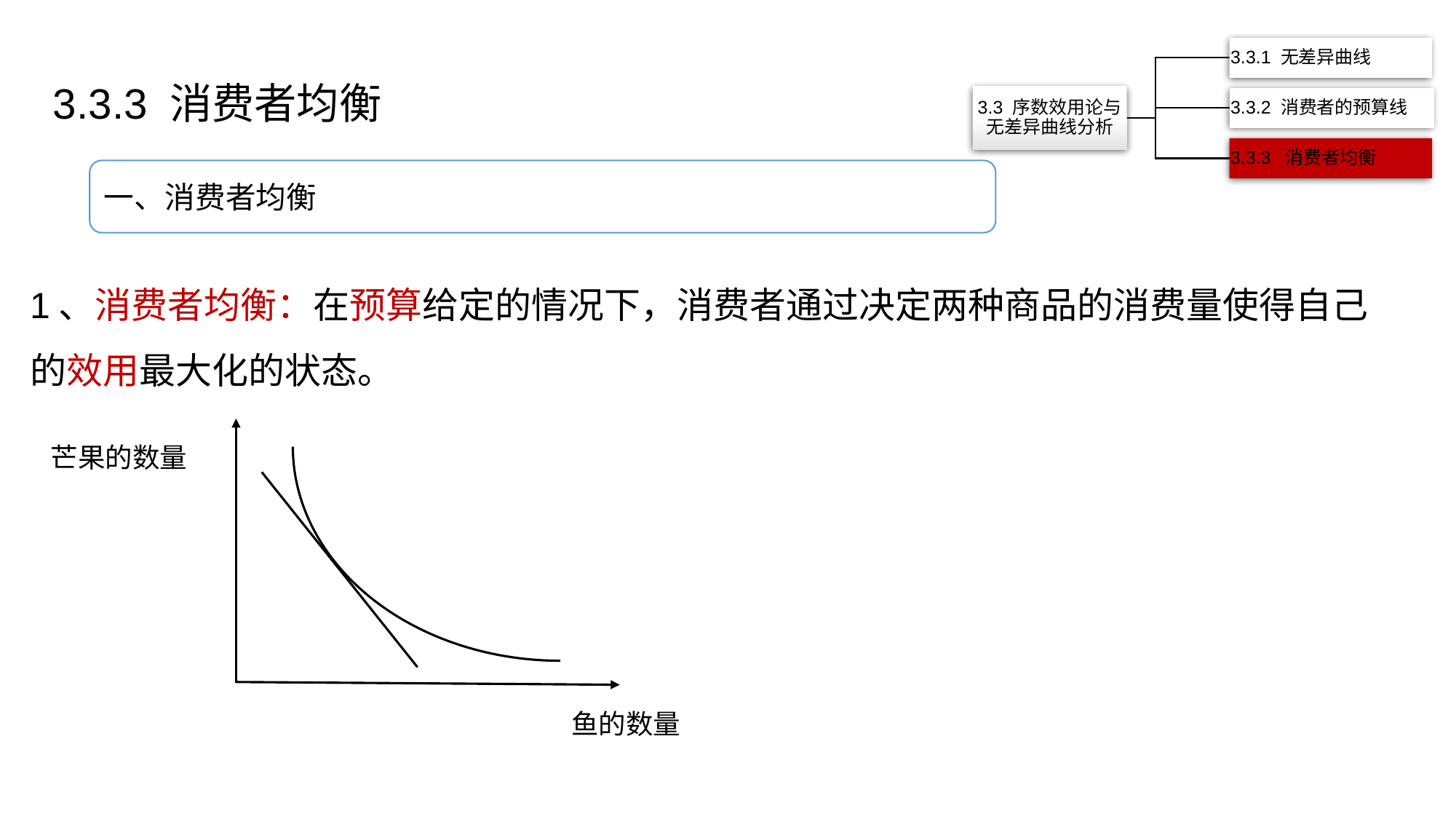

3.3 序数效用论与无差异曲线分析
3.3.1 无差异曲线
3.3.2 消费者的预算线
3.3.3  消费者均衡

3.3.3 消费者均衡
一、消费者均衡

1、消费者均衡：在预算给定的情况下，消费者通过决定两种商品的消费量使得自己的效用最大化的状态。
芒果的数量
鱼的数量